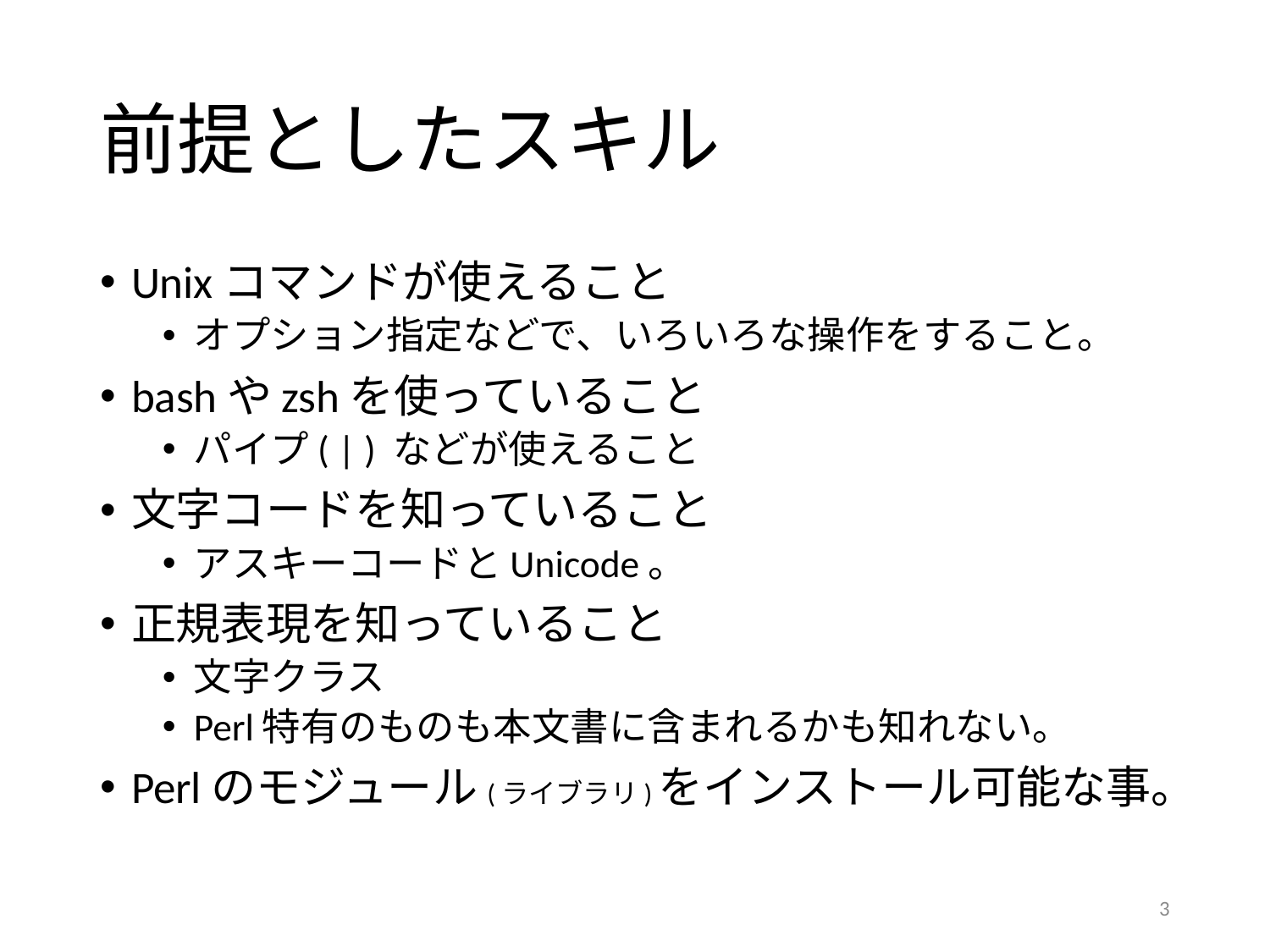

# 前提としたスキル
Unixコマンドが使えること
オプション指定などで、いろいろな操作をすること。
bashやzshを使っていること
パイプ( | ) などが使えること
文字コードを知っていること
アスキーコードとUnicode。
正規表現を知っていること
文字クラス
Perl特有のものも本文書に含まれるかも知れない。
Perlのモジュール(ライブラリ)をインストール可能な事。

3